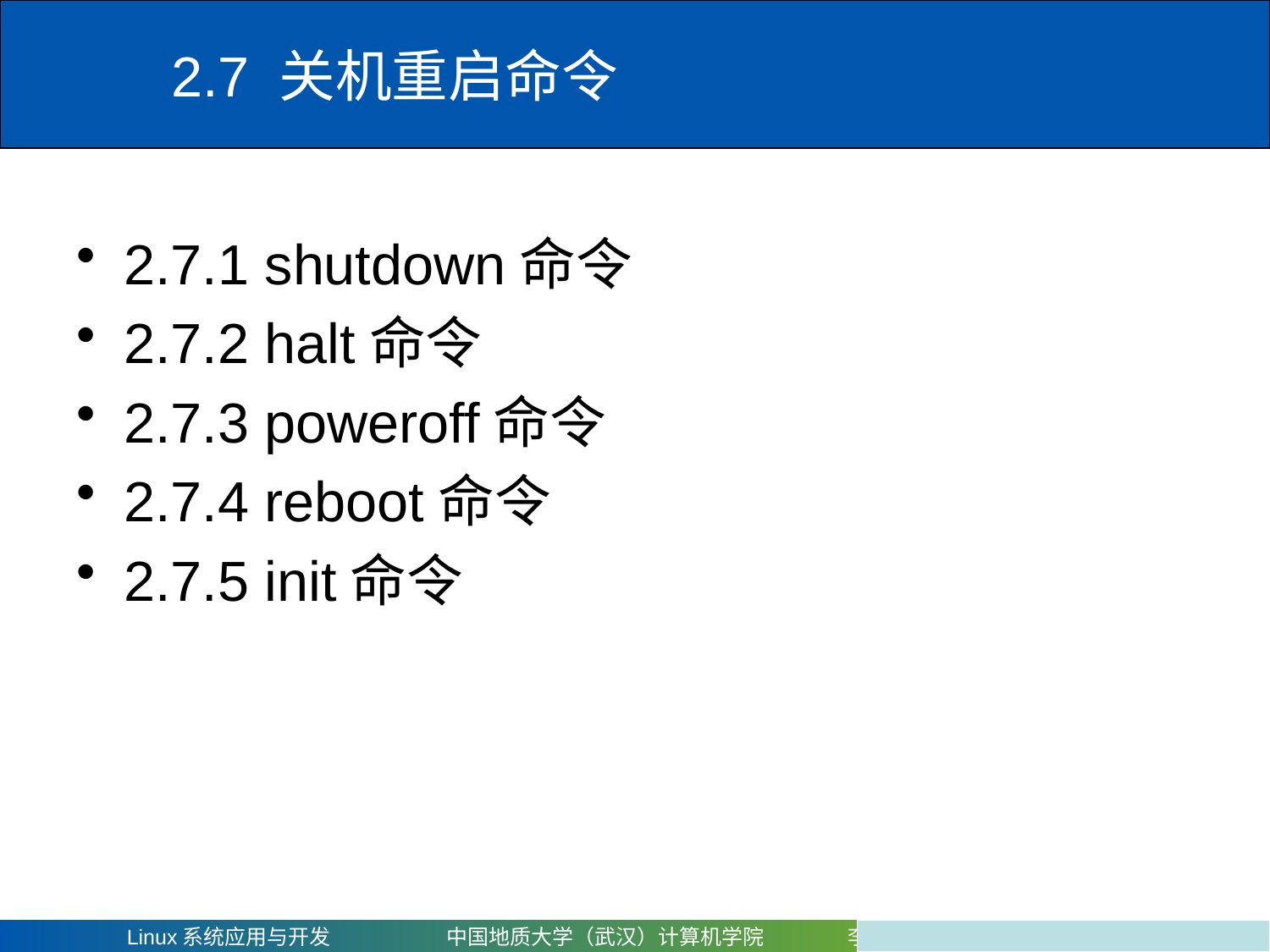

# 2.7 关机重启命令
2.7.1 shutdown命令
2.7.2 halt命令
2.7.3 poweroff命令
2.7.4 reboot命令
2.7.5 init命令